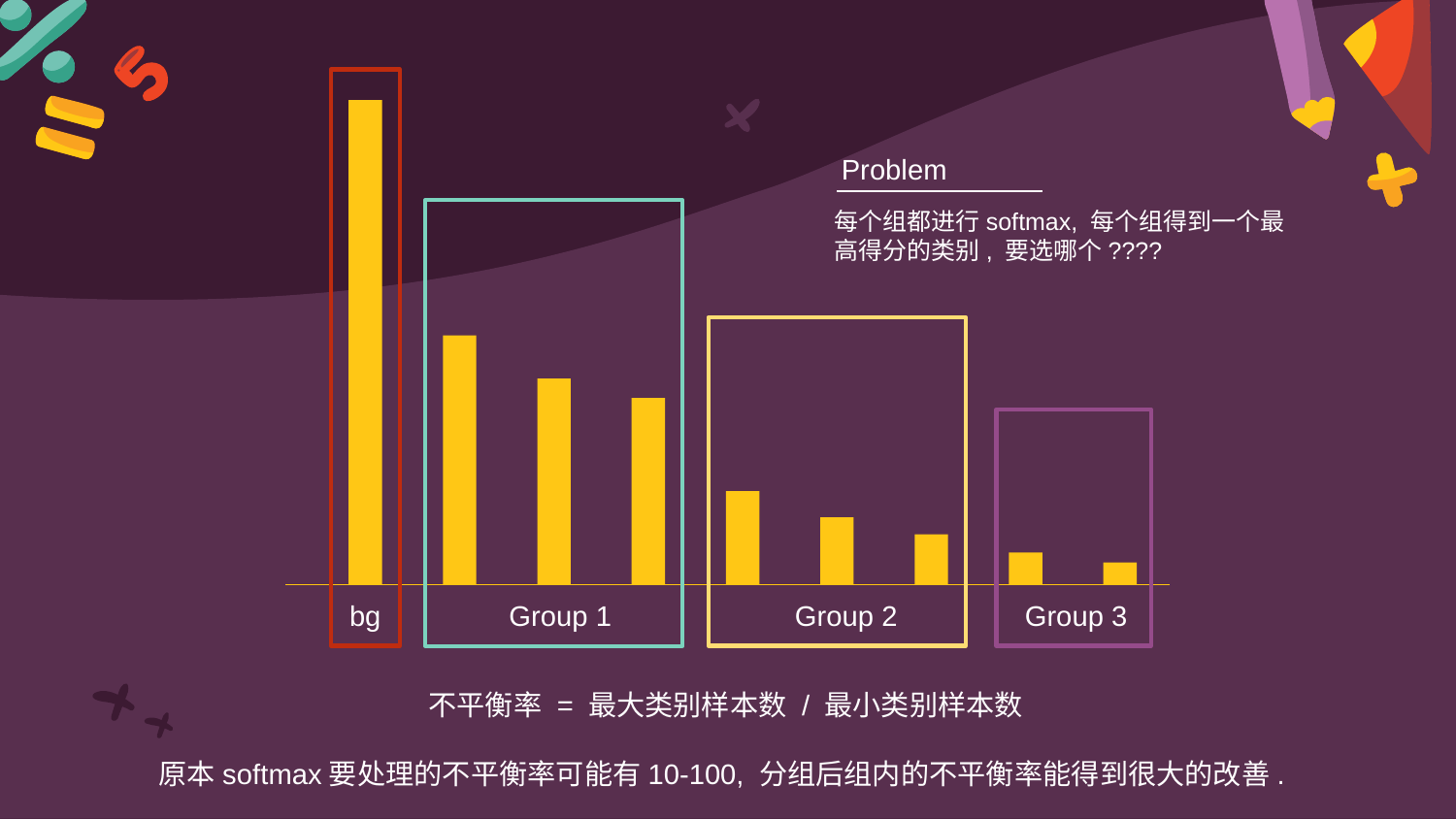

Problem
每个组都进行softmax, 每个组得到一个最高得分的类别, 要选哪个????

bg
Group 1
Group 2
Group 3
不平衡率 = 最大类别样本数 / 最小类别样本数
原本softmax要处理的不平衡率可能有10-100, 分组后组内的不平衡率能得到很大的改善.